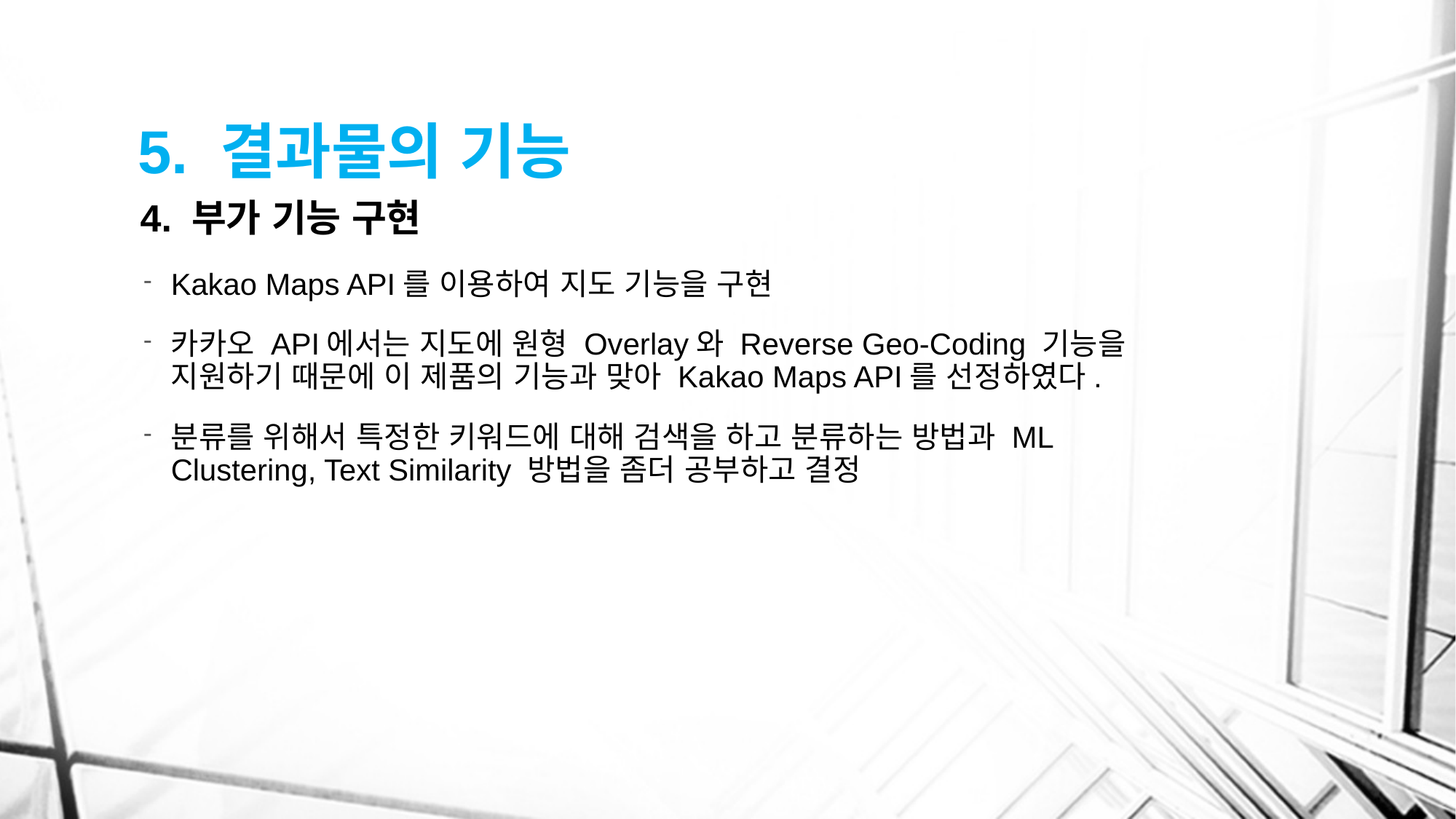

# 5. 결과물의 기능
4. 부가 기능 구현
Kakao Maps API를 이용하여 지도 기능을 구현
카카오 API에서는 지도에 원형 Overlay와 Reverse Geo-Coding 기능을 지원하기 때문에 이 제품의 기능과 맞아 Kakao Maps API를 선정하였다.
분류를 위해서 특정한 키워드에 대해 검색을 하고 분류하는 방법과 ML Clustering, Text Similarity 방법을 좀더 공부하고 결정